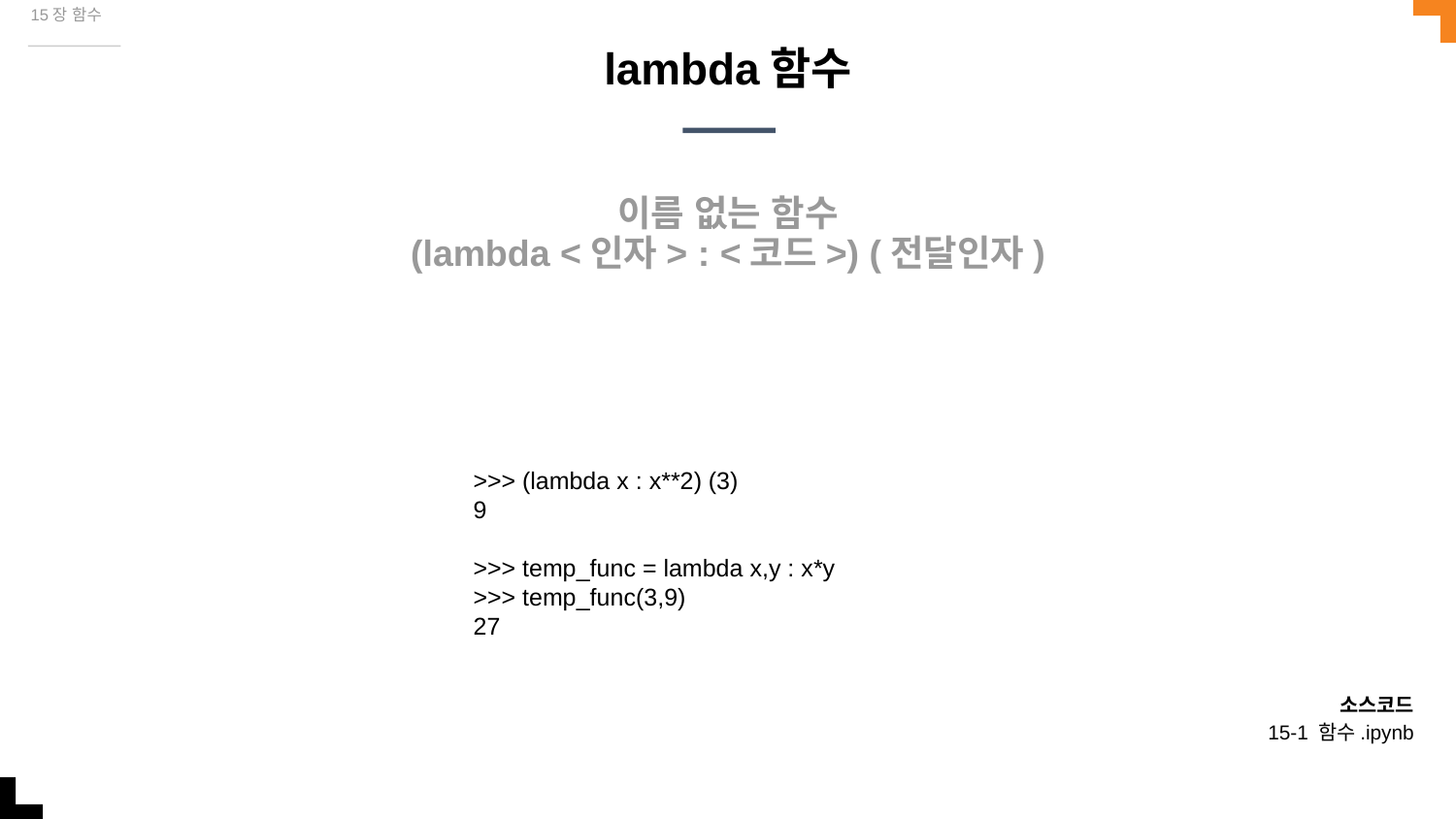

15장 함수
# lambda함수
이름 없는 함수
(lambda <인자> : <코드>) (전달인자)
>>> (lambda x : x**2) (3)
9

>>> temp_func = lambda x,y : x*y
>>> temp_func(3,9)
27
소스코드
15-1 함수.ipynb